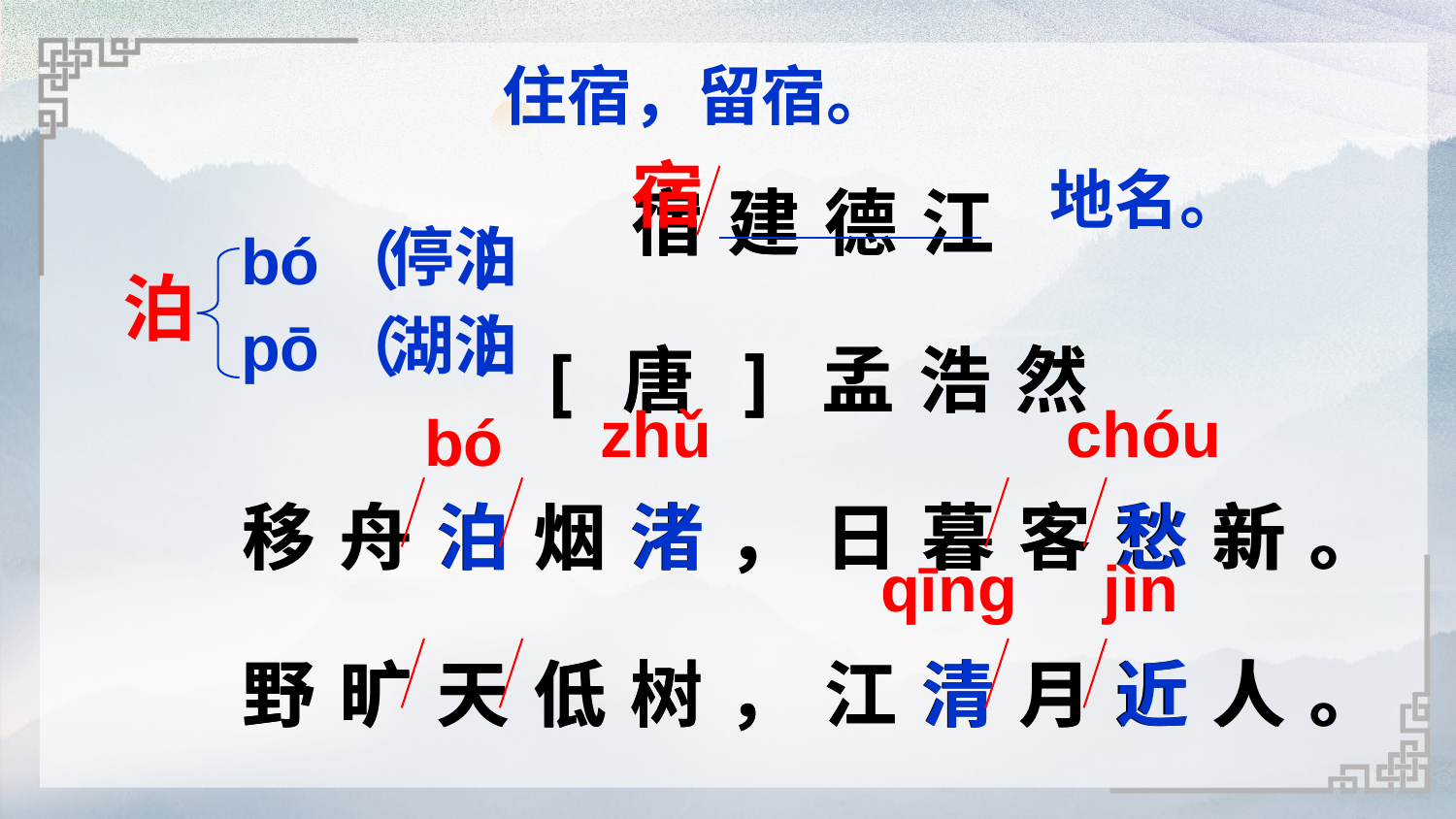

住宿，留宿。
宿建德江
[唐]孟浩然
移舟泊烟渚，日暮客愁新。
野旷天低树，江清月近人。
宿建德江
[唐]孟浩然
移舟泊烟渚，日暮客愁新。
野旷天低树，江清月近人。
宿
地名。
停泊
bó（     ）

泊
湖泊
pō（     ）
zhǔ
chóu
bó
qīnɡ
jìn